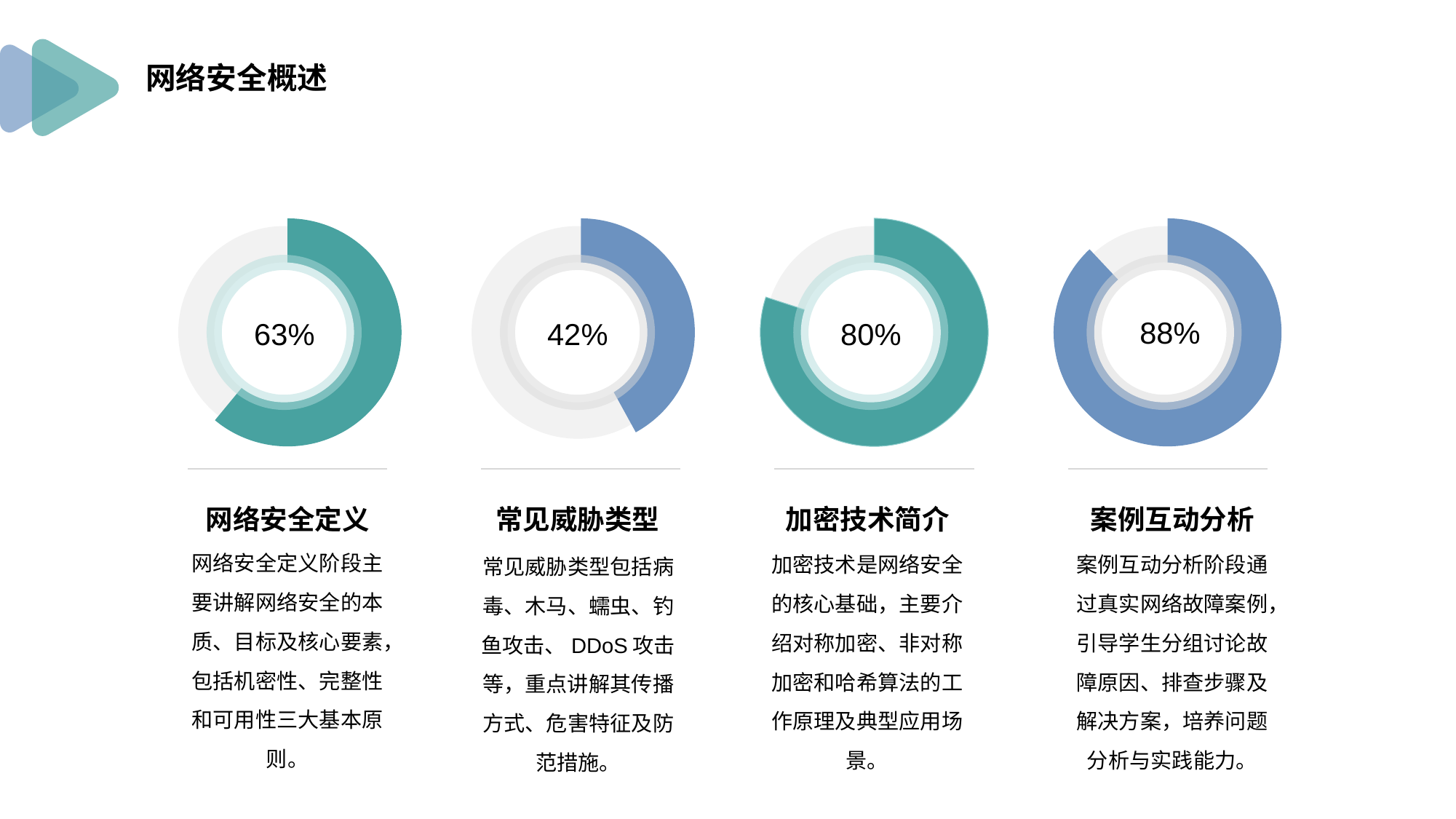

网络安全概述

88%
63%
42%
80%
网络安全定义
网络安全定义阶段主要讲解网络安全的本质、目标及核心要素，包括机密性、完整性和可用性三大基本原则。
常见威胁类型
常见威胁类型包括病毒、木马、蠕虫、钓鱼攻击、DDoS攻击等，重点讲解其传播方式、危害特征及防范措施。
加密技术简介
加密技术是网络安全的核心基础，主要介绍对称加密、非对称加密和哈希算法的工作原理及典型应用场景。
案例互动分析
案例互动分析阶段通过真实网络故障案例，引导学生分组讨论故障原因、排查步骤及解决方案，培养问题分析与实践能力。